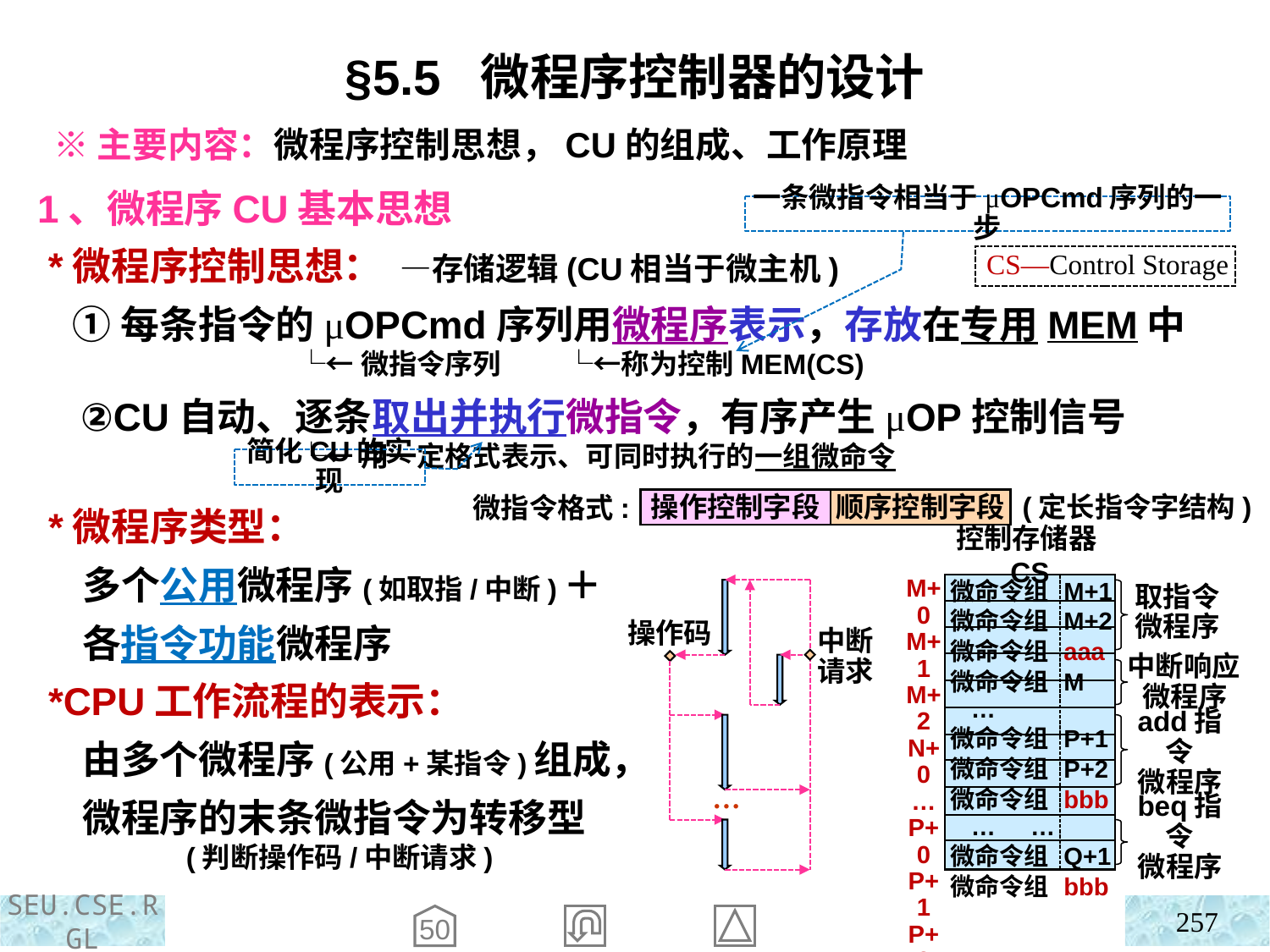

§5.5  微程序控制器的设计
  ※主要内容：微程序控制思想，CU的组成、工作原理
1、微程序CU基本思想
 *微程序控制思想：  —存储逻辑(CU相当于微主机)
    ①每条指令的μOPCmd序列用微程序表示，存放在专用MEM中
                                         └←微指令序列          └←称为控制MEM(CS)
    ②CU自动、逐条取出并执行微指令，有序产生μOP控制信号
                                         └←用一定格式表示、可同时执行的一组微命令
一条微指令相当于μOPCmd序列的一步
CS—Control Storage
简化CU的实现
 *微程序类型：
    多个公用微程序(如取指/中断)＋
    各指令功能微程序
 *CPU工作流程的表示：
    由多个微程序(公用+某指令)组成，
    微程序的末条微指令为转移型
                   (判断操作码/中断请求)
操作控制字段
顺序控制字段
(定长指令字结构)
微指令格式:
控制存储器CS
M+0
M+1
M+2
N+0
…
P+0
P+1
P+2
…
Q+0
Q+1
微命令组  M+1
微命令组  M+2
微命令组  aaa
微命令组  M
   …
微命令组  P+1
微命令组  P+2
微命令组  bbb
   …     …
微命令组  Q+1
微命令组  bbb

取指令
微程序
中断响应
微程序

add指令
微程序
beq指令
微程序

操作码
中断请求

…

257

50